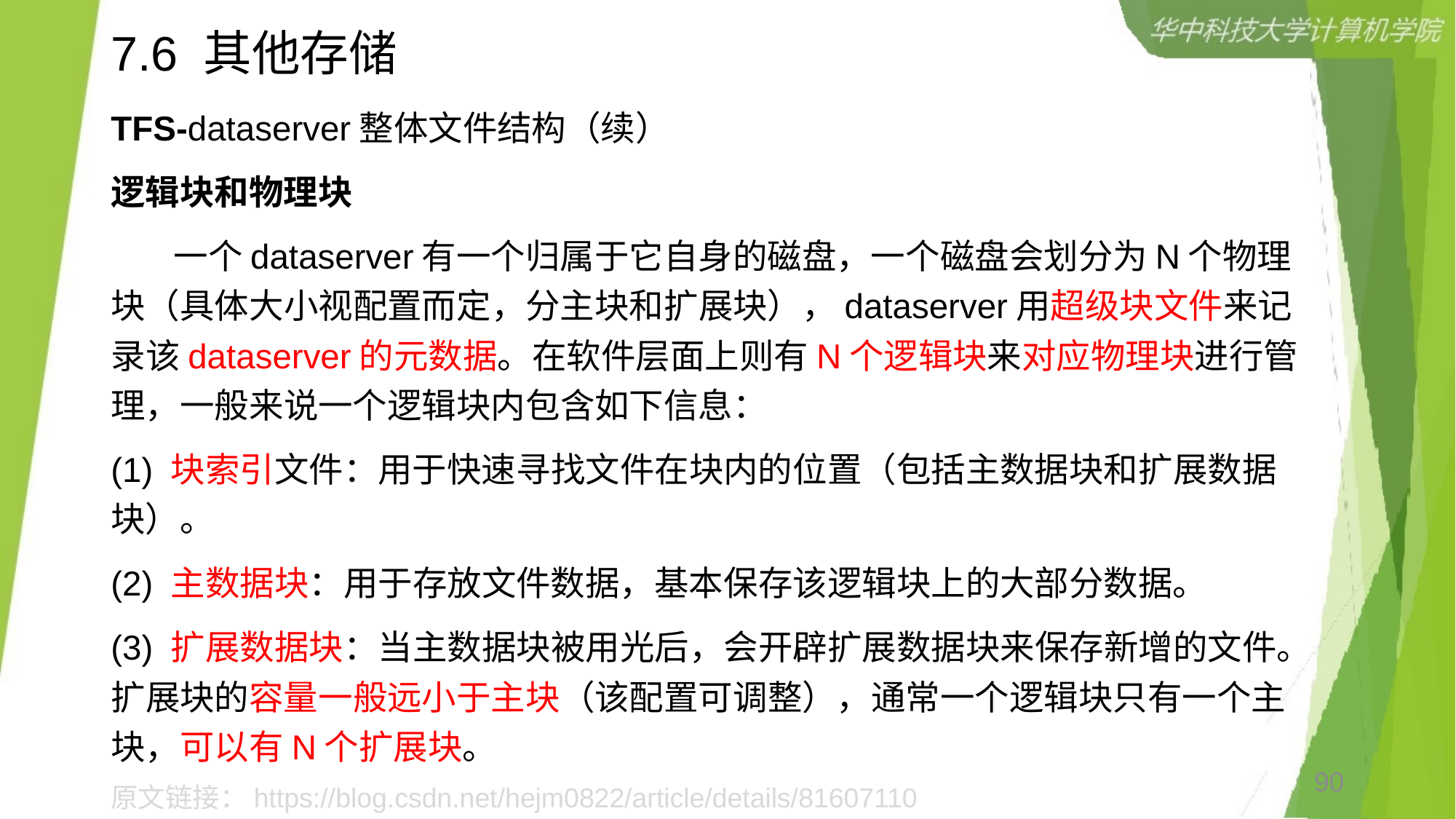

# 7.6 其他存储
TFS-dataserver整体文件结构（续）
逻辑块和物理块
       一个dataserver有一个归属于它自身的磁盘，一个磁盘会划分为N个物理块（具体大小视配置而定，分主块和扩展块），dataserver用超级块文件来记录该dataserver的元数据。在软件层面上则有N个逻辑块来对应物理块进行管理，一般来说一个逻辑块内包含如下信息：
(1) 块索引文件：用于快速寻找文件在块内的位置（包括主数据块和扩展数据块）。
(2) 主数据块：用于存放文件数据，基本保存该逻辑块上的大部分数据。
(3) 扩展数据块：当主数据块被用光后，会开辟扩展数据块来保存新增的文件。扩展块的容量一般远小于主块（该配置可调整），通常一个逻辑块只有一个主块，可以有N个扩展块。
90
原文链接：https://blog.csdn.net/hejm0822/article/details/81607110